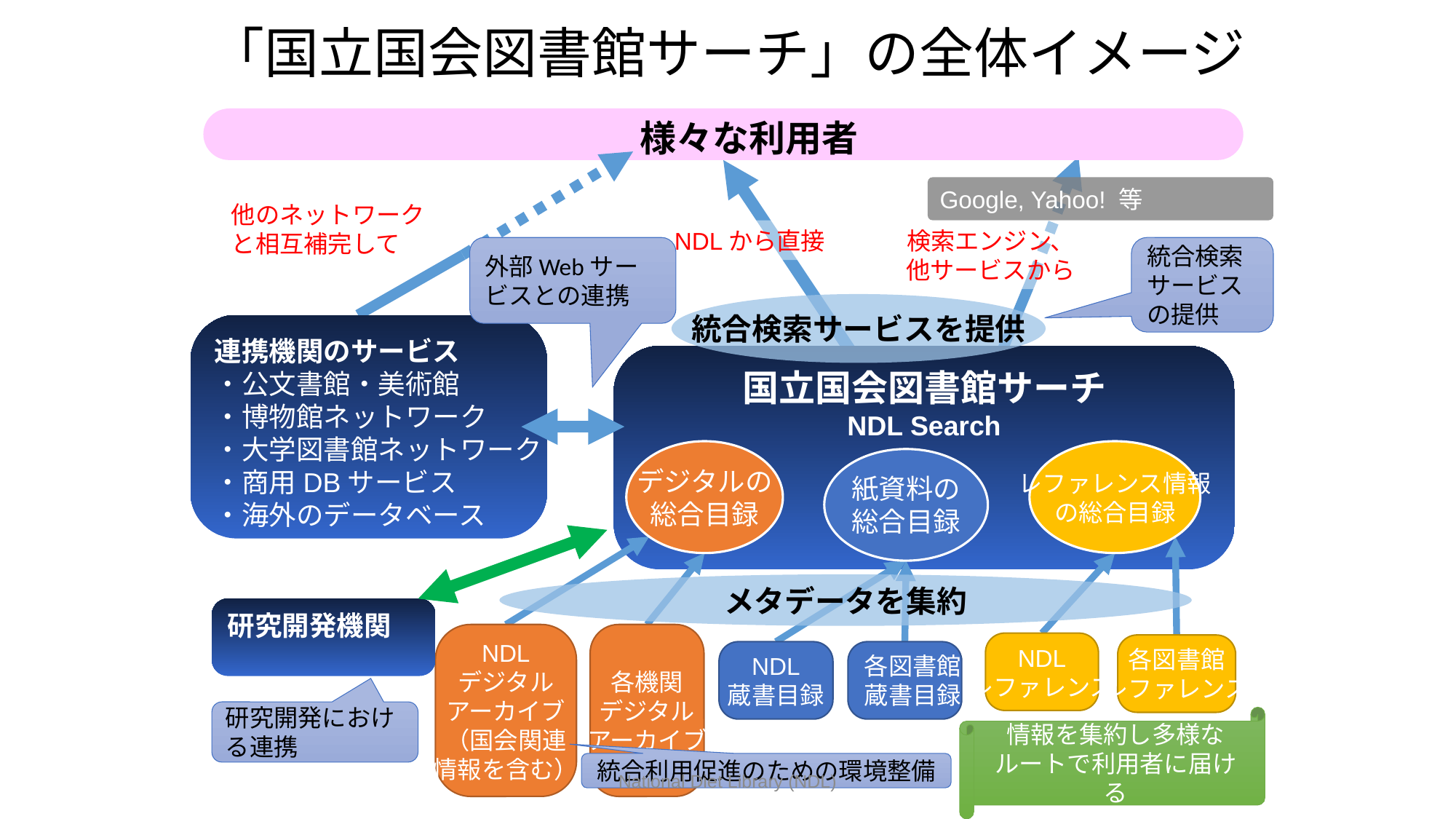

# 「国立国会図書館サーチ」の全体イメージ

様々な利用者
Google, Yahoo! 等
他のネットワークと相互補完して
NDLから直接
検索エンジン、他サービスから
外部Webサービスとの連携
統合検索サービスの提供
統合検索サービスを提供
連携機関のサービス
・公文書館・美術館
・博物館ネットワーク
・大学図書館ネットワーク
・商用DBサービス
・海外のデータベース

国立国会図書館サーチ
NDL Search
デジタルの
総合目録
レファレンス情報
の総合目録
紙資料の
総合目録
メタデータを集約
研究開発機関
NDL
デジタル
アーカイブ
（国会関連
情報を含む）
各機関
デジタル
アーカイブ
NDL
レファレンス
各図書館
レファレンス
NDL
蔵書目録
各図書館
蔵書目録
研究開発における連携
情報を集約し多様なルートで利用者に届ける
統合利用促進のための環境整備
National Diet Library (NDL)
209